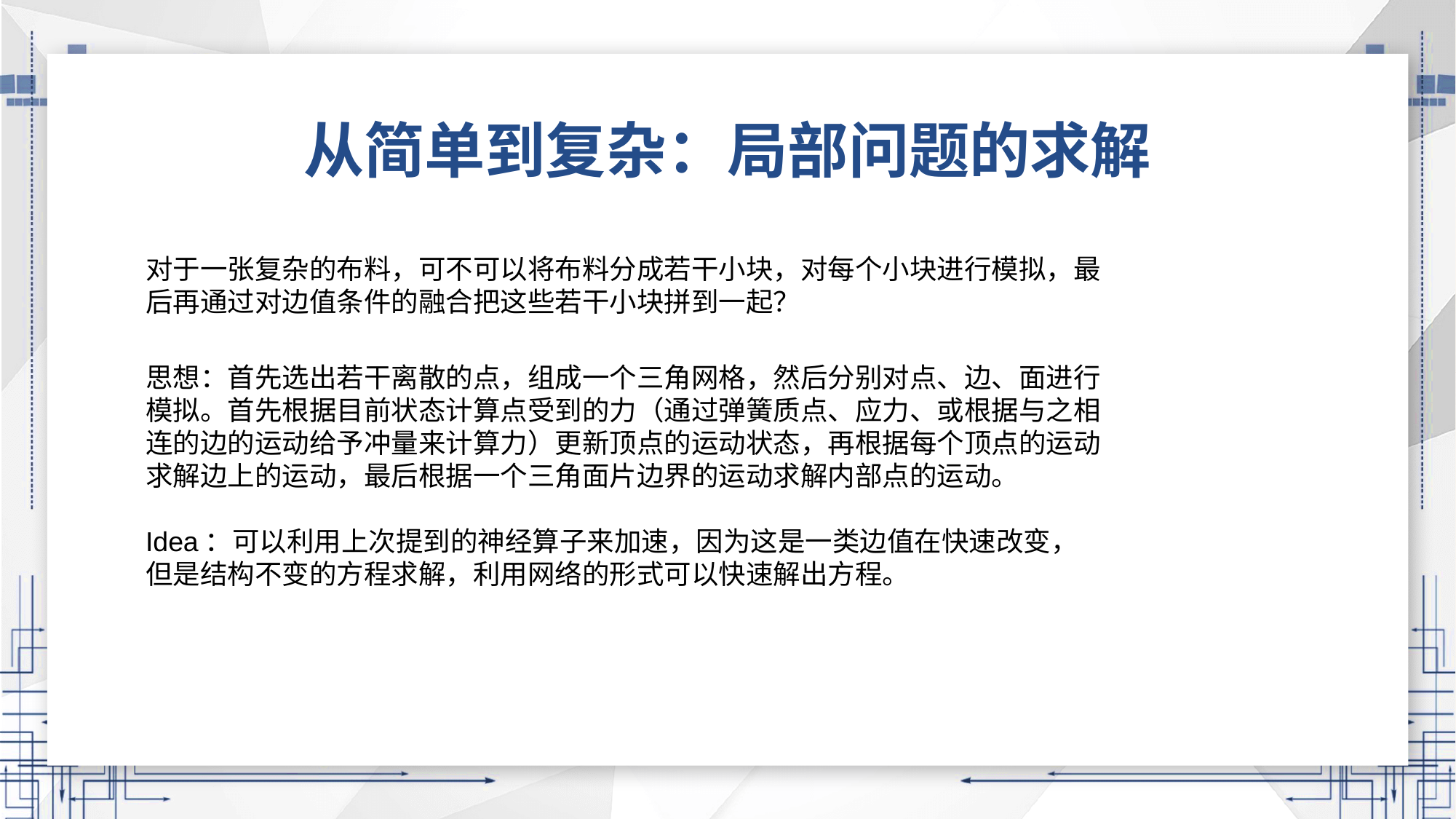

从简单到复杂：局部问题的求解
对于一张复杂的布料，可不可以将布料分成若干小块，对每个小块进行模拟，最后再通过对边值条件的融合把这些若干小块拼到一起？
思想：首先选出若干离散的点，组成一个三角网格，然后分别对点、边、面进行模拟。首先根据目前状态计算点受到的力（通过弹簧质点、应力、或根据与之相连的边的运动给予冲量来计算力）更新顶点的运动状态，再根据每个顶点的运动求解边上的运动，最后根据一个三角面片边界的运动求解内部点的运动。

Idea：可以利用上次提到的神经算子来加速，因为这是一类边值在快速改变，但是结构不变的方程求解，利用网络的形式可以快速解出方程。